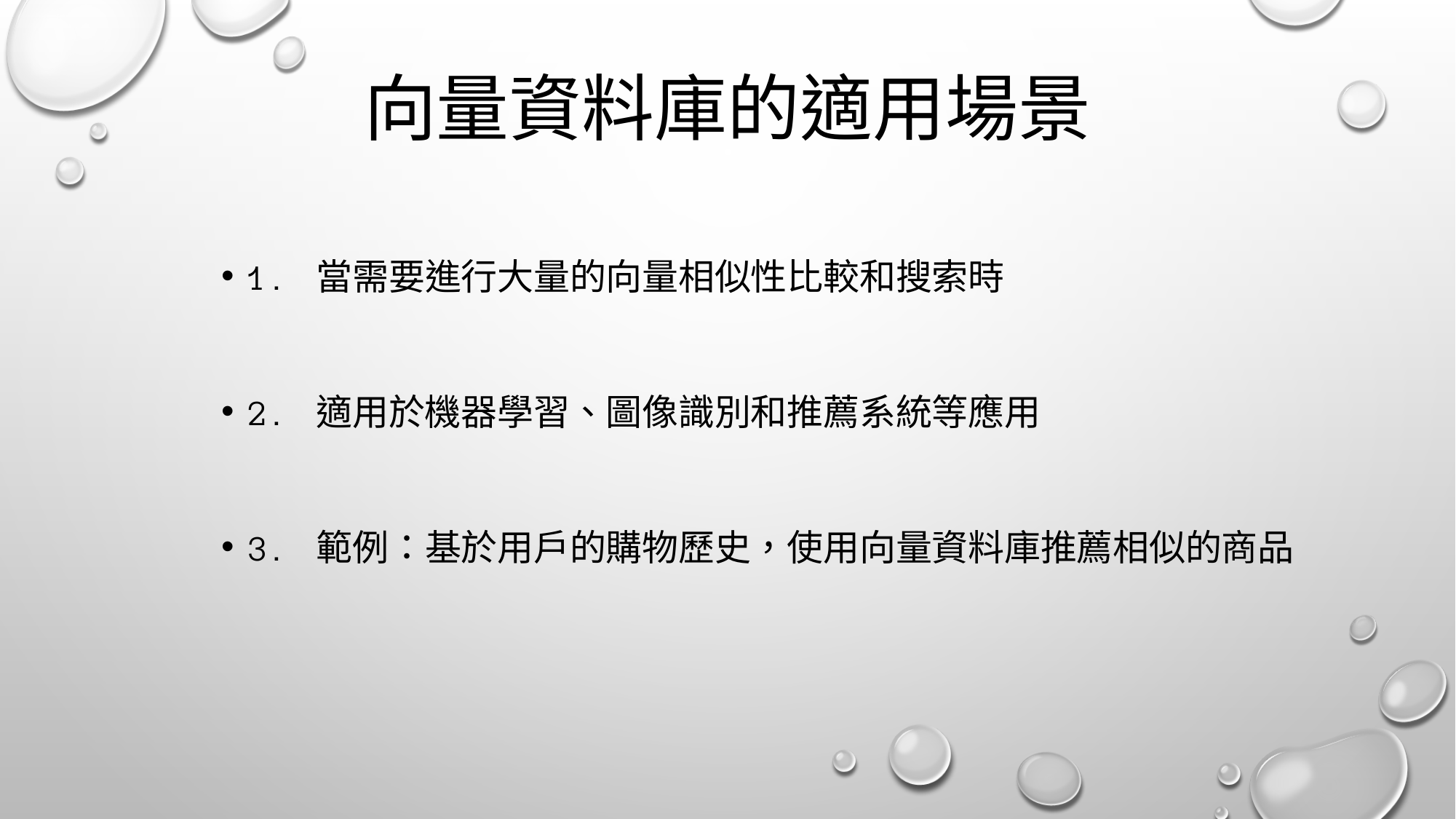

# 向量資料庫的適用場景
1. 當需要進行大量的向量相似性比較和搜索時

2. 適用於機器學習、圖像識別和推薦系統等應用

3. 範例：基於用戶的購物歷史，使用向量資料庫推薦相似的商品